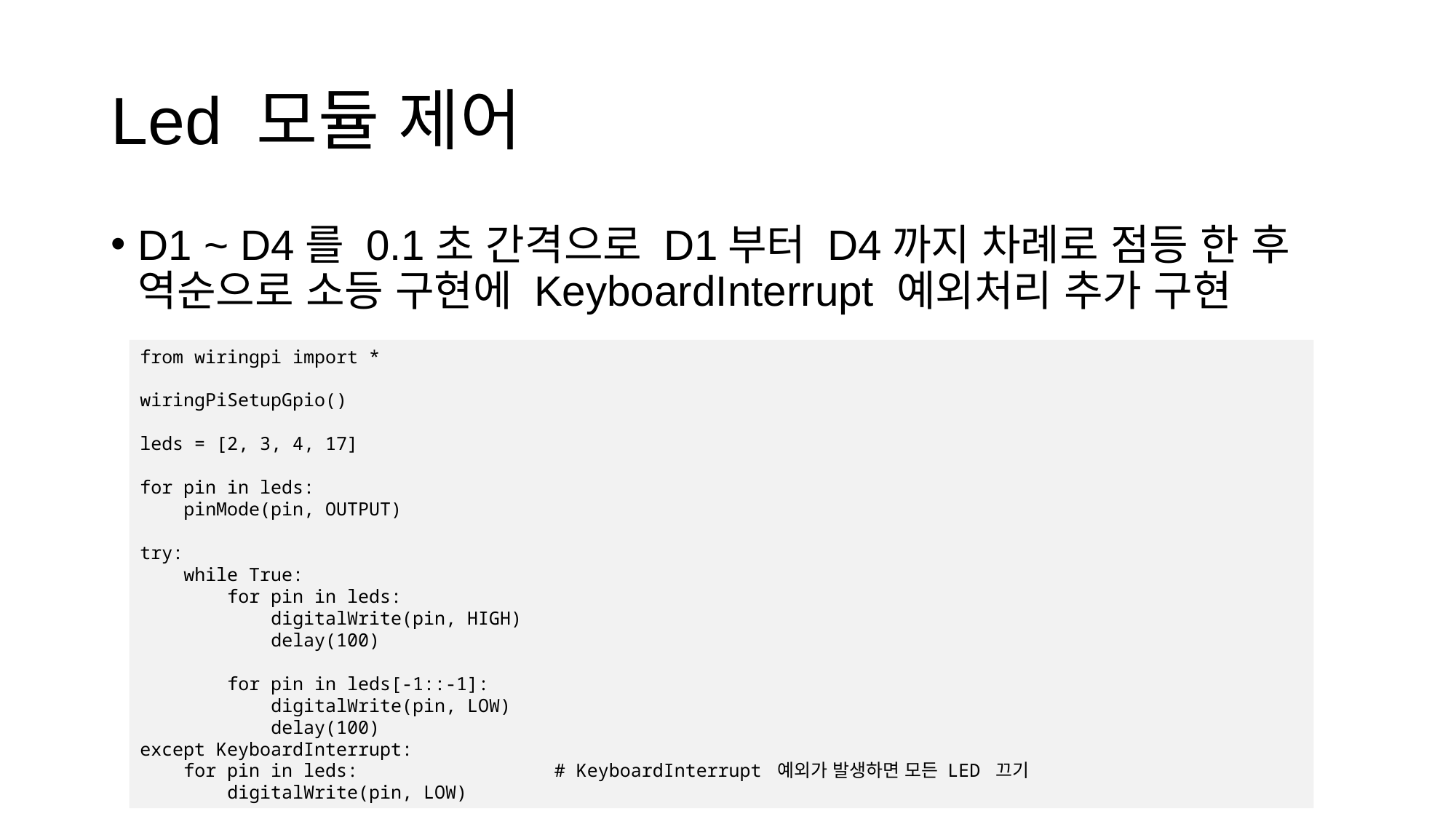

# Led 모듈 제어
D1 ~ D4를 0.1초 간격으로 D1부터 D4까지 차례로 점등 한 후 역순으로 소등 구현에 KeyboardInterrupt 예외처리 추가 구현
from wiringpi import *

wiringPiSetupGpio()

leds = [2, 3, 4, 17]

for pin in leds:
    pinMode(pin, OUTPUT)

try:
    while True:
        for pin in leds:
            digitalWrite(pin, HIGH)
            delay(100)

        for pin in leds[-1::-1]:
            digitalWrite(pin, LOW)
            delay(100)
except KeyboardInterrupt:
    for pin in leds:                  # KeyboardInterrupt 예외가 발생하면 모든 LED 끄기
        digitalWrite(pin, LOW)